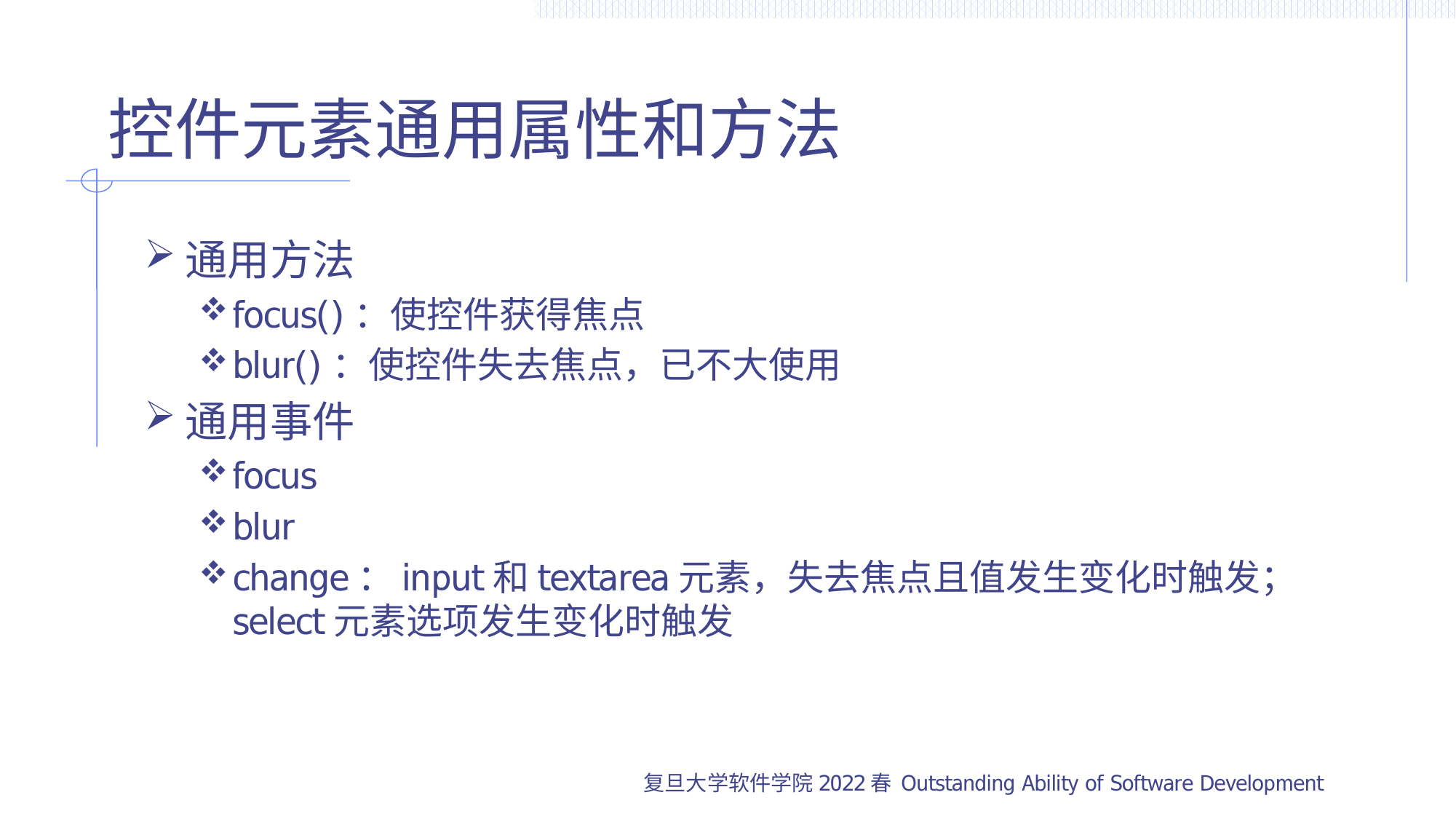

# 控件元素通用属性和方法
通用方法
focus()：使控件获得焦点
blur()：使控件失去焦点，已不大使用
通用事件
focus
blur
change：input和textarea元素，失去焦点且值发生变化时触发；select元素选项发生变化时触发